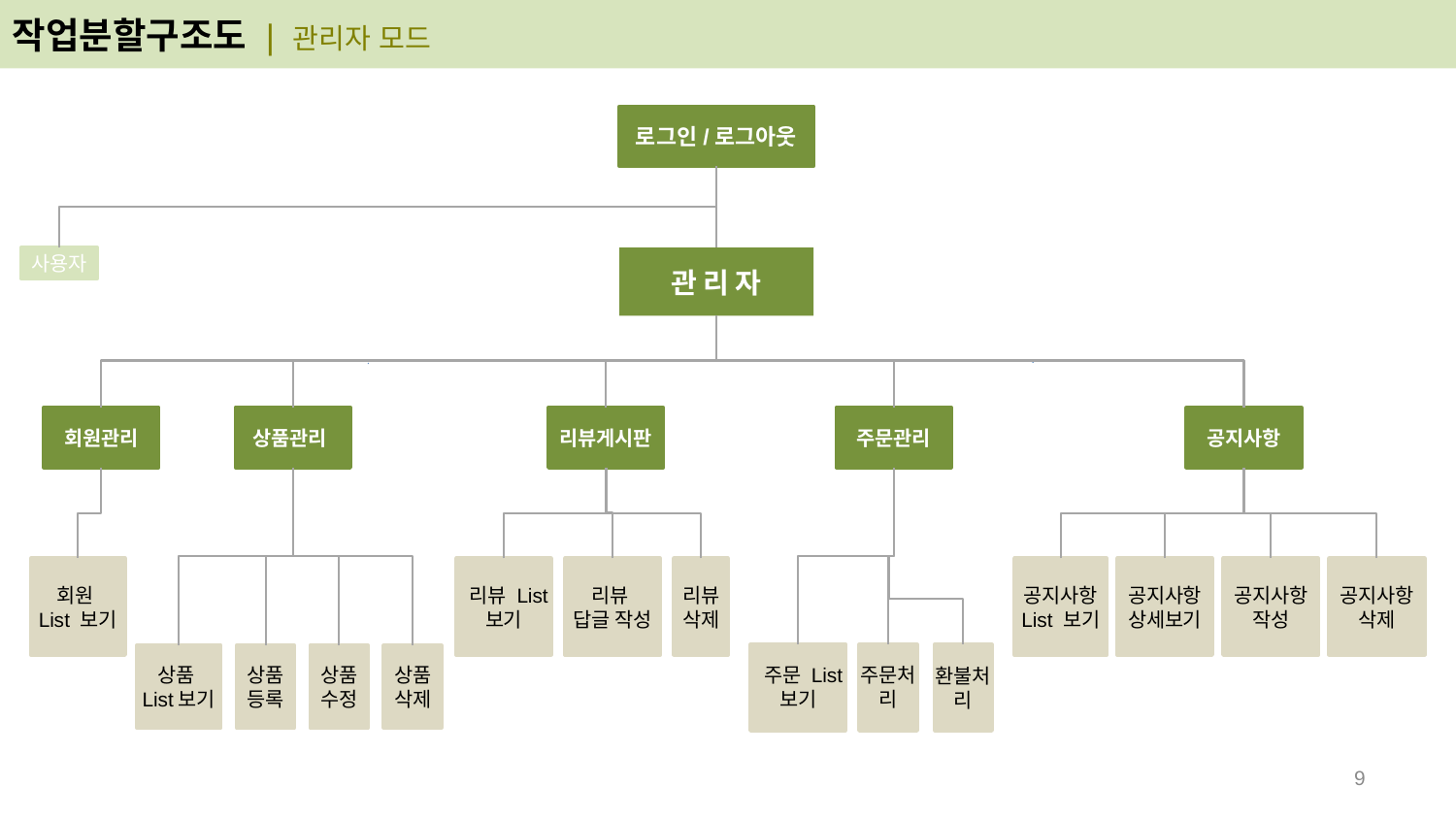

작업분할구조도 | 관리자 모드

로그인/로그아웃
관리자
사용자
회원관리
상품관리
리뷰게시판
주문관리
공지사항
공지사항 List 보기
공지사항
작성
회원
List 보기
 리뷰 List
보기
리뷰
답글 작성
리뷰삭제
공지사항 상세보기
공지사항
삭제
 주문 List
보기
주문처리
환불처리
상품
List보기
상품
등록
상품
수정
상품
삭제
9